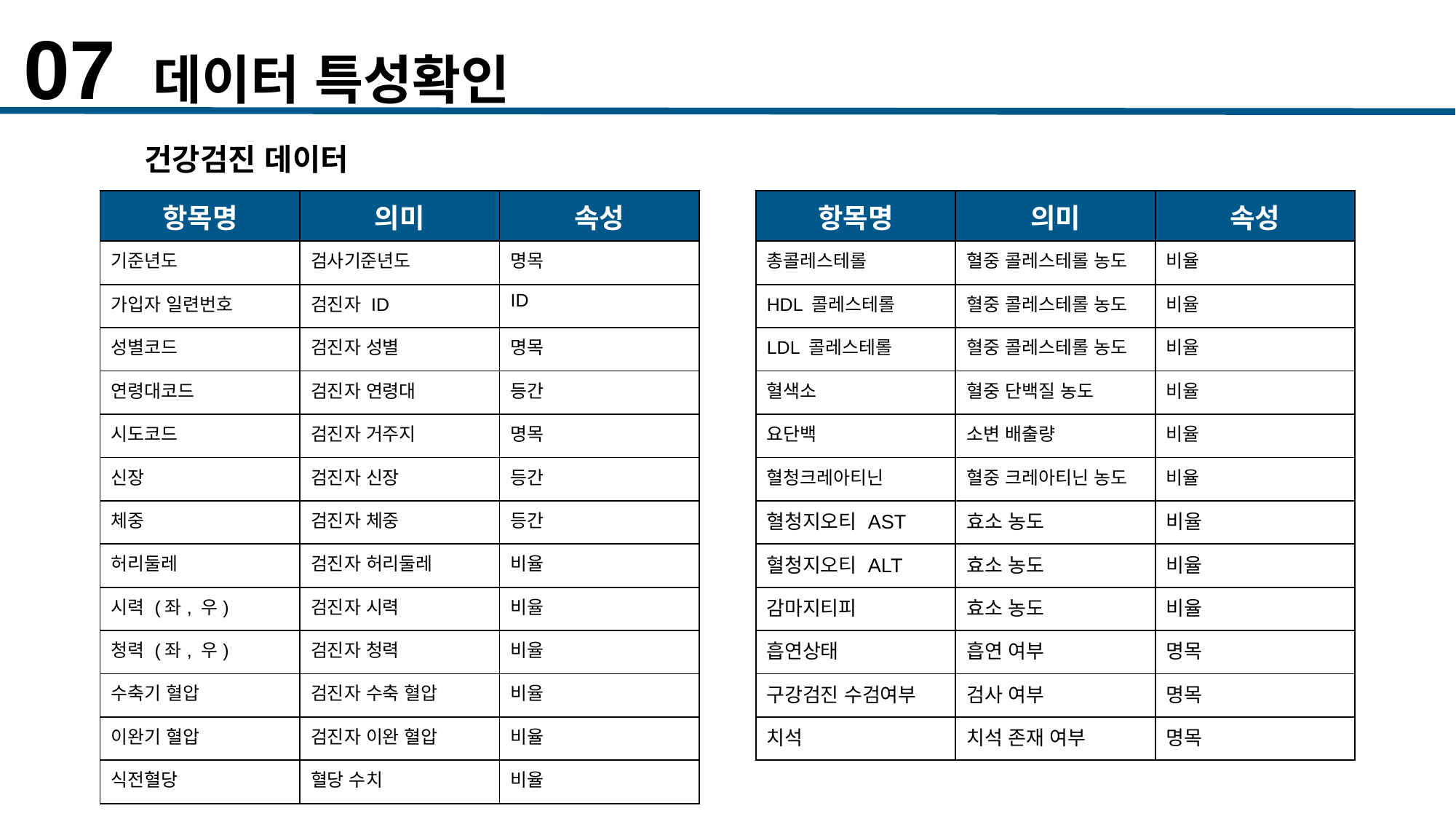

07 데이터 특성확인
건강검진 데이터
| 항목명 | 의미 | 속성 |
| --- | --- | --- |
| 기준년도 | 검사기준년도 | 명목 |
| 가입자 일련번호 | 검진자 ID | ID |
| 성별코드 | 검진자 성별 | 명목 |
| 연령대코드 | 검진자 연령대 | 등간 |
| 시도코드 | 검진자 거주지 | 명목 |
| 신장 | 검진자 신장 | 등간 |
| 체중 | 검진자 체중 | 등간 |
| 허리둘레 | 검진자 허리둘레 | 비율 |
| 시력 (좌, 우) | 검진자 시력 | 비율 |
| 청력 (좌, 우) | 검진자 청력 | 비율 |
| 수축기 혈압 | 검진자 수축 혈압 | 비율 |
| 이완기 혈압 | 검진자 이완 혈압 | 비율 |
| 식전혈당 | 혈당 수치 | 비율 |
| 항목명 | 의미 | 속성 |
| --- | --- | --- |
| 총콜레스테롤 | 혈중 콜레스테롤 농도 | 비율 |
| HDL 콜레스테롤 | 혈중 콜레스테롤 농도 | 비율 |
| LDL 콜레스테롤 | 혈중 콜레스테롤 농도 | 비율 |
| 혈색소 | 혈중 단백질 농도 | 비율 |
| 요단백 | 소변 배출량 | 비율 |
| 혈청크레아티닌 | 혈중 크레아티닌 농도 | 비율 |
| 혈청지오티 AST | 효소 농도 | 비율 |
| 혈청지오티 ALT | 효소 농도 | 비율 |
| 감마지티피 | 효소 농도 | 비율 |
| 흡연상태 | 흡연 여부 | 명목 |
| 구강검진 수검여부 | 검사 여부 | 명목 |
| 치석 | 치석 존재 여부 | 명목 |